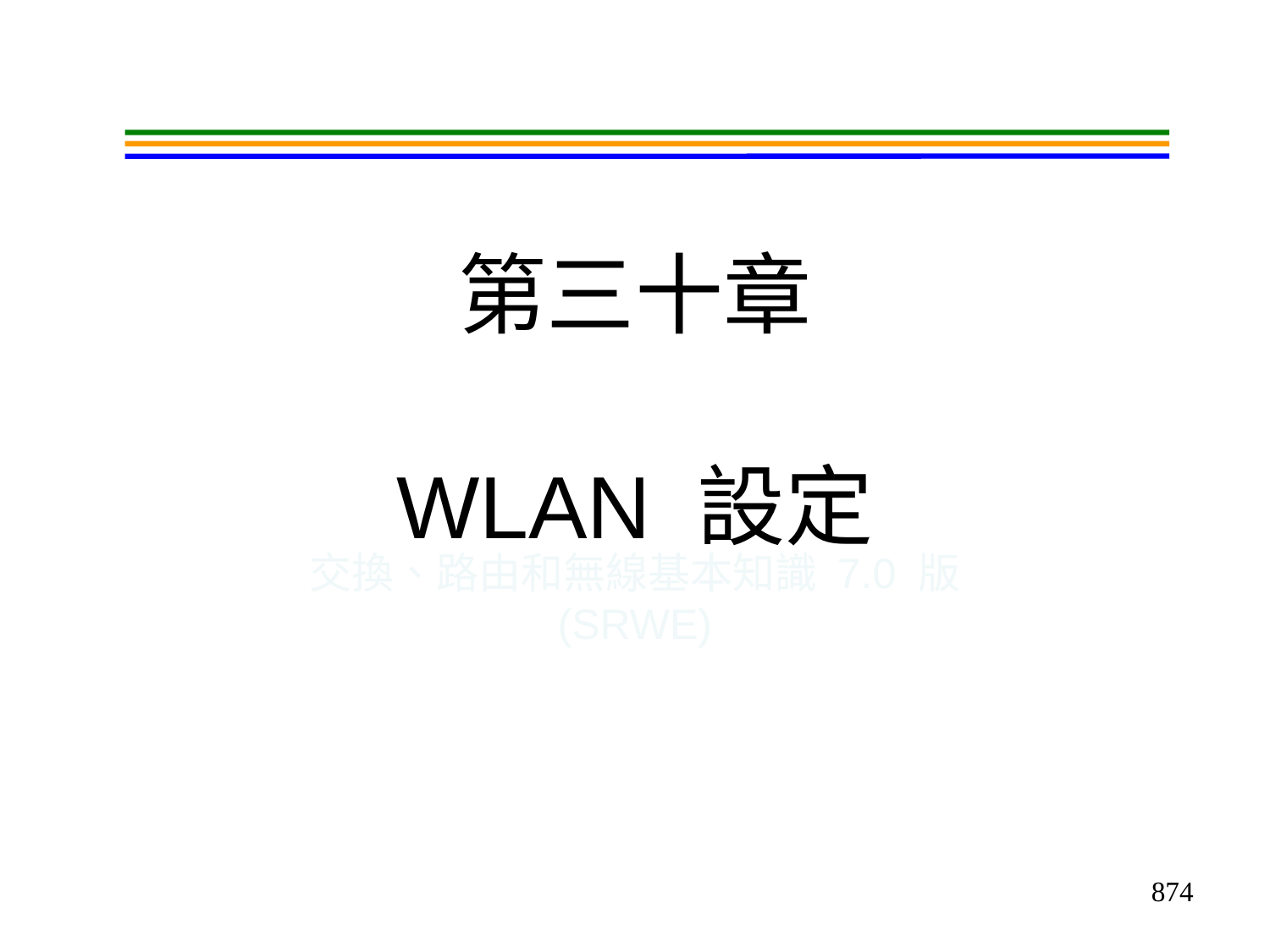

# 第三十章 WLAN 設定
交換、路由和無線基本知識 7.0 版
(SRWE)

874